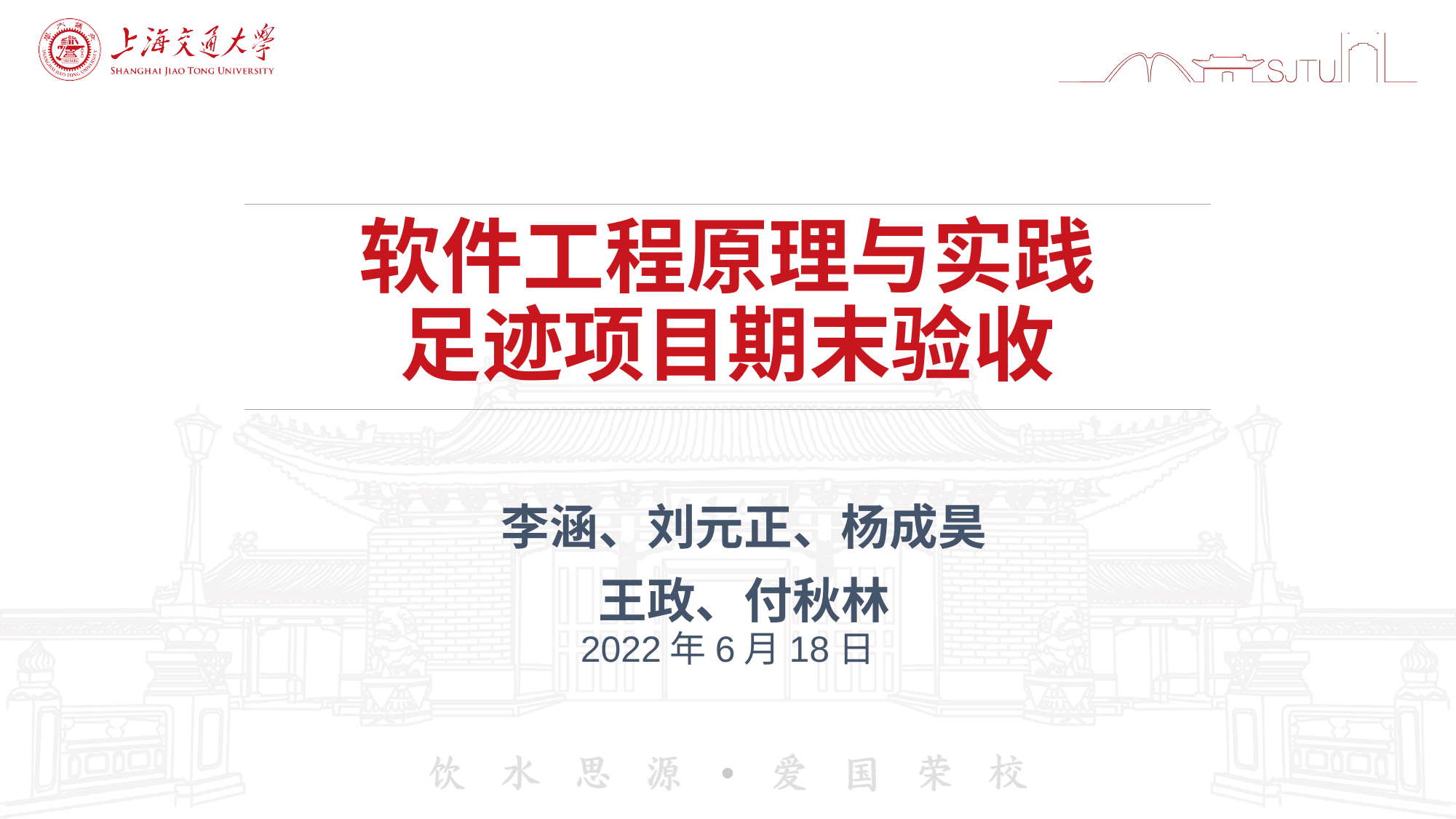

# 软件工程原理与实践 足迹项目期末验收
李涵、刘元正、杨成昊
王政、付秋林
2022年6月18日